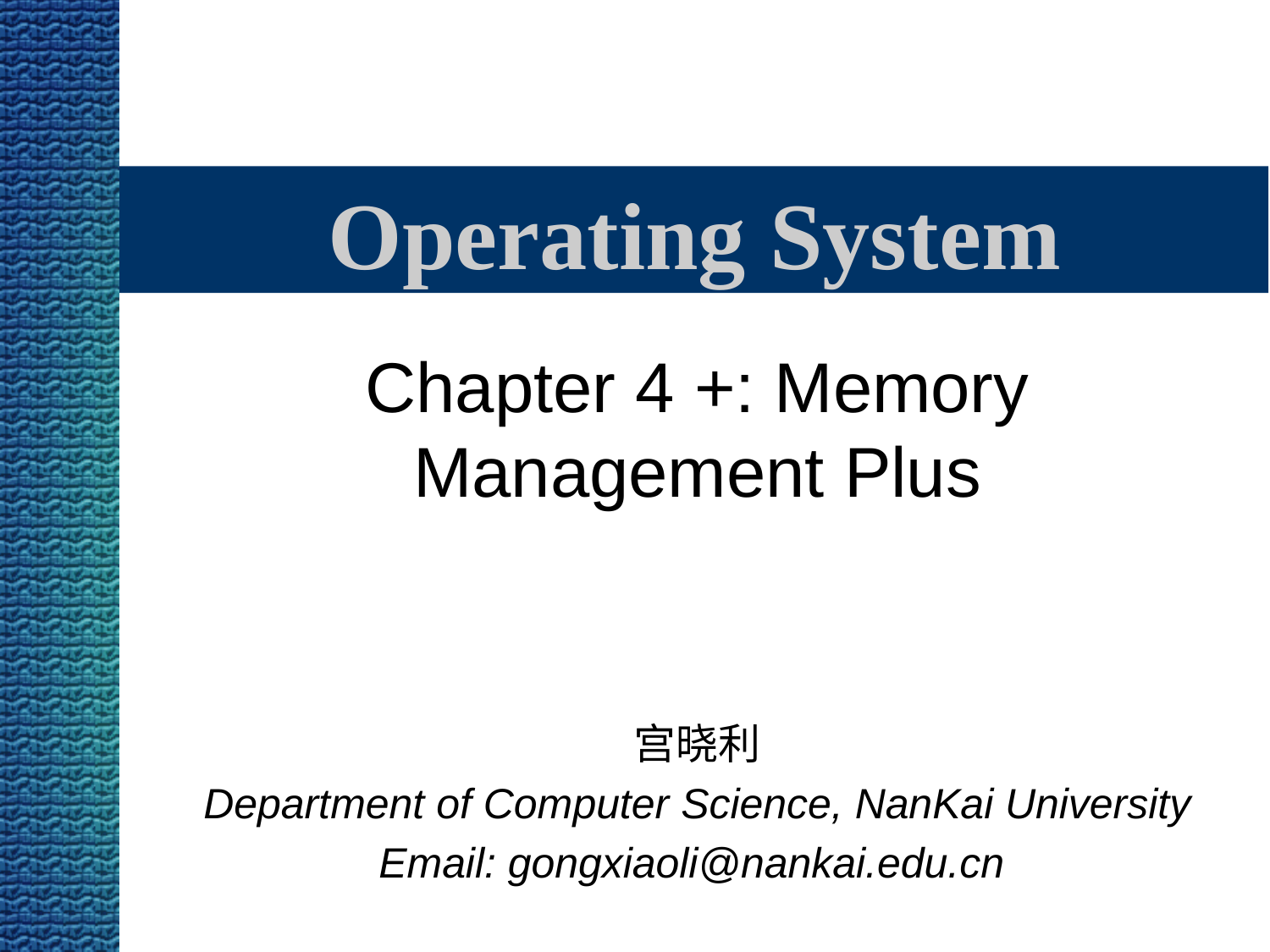

# Operating System
Chapter 4 +: Memory Management Plus

宫晓利
Department of Computer Science, NanKai University
Email: gongxiaoli@nankai.edu.cn